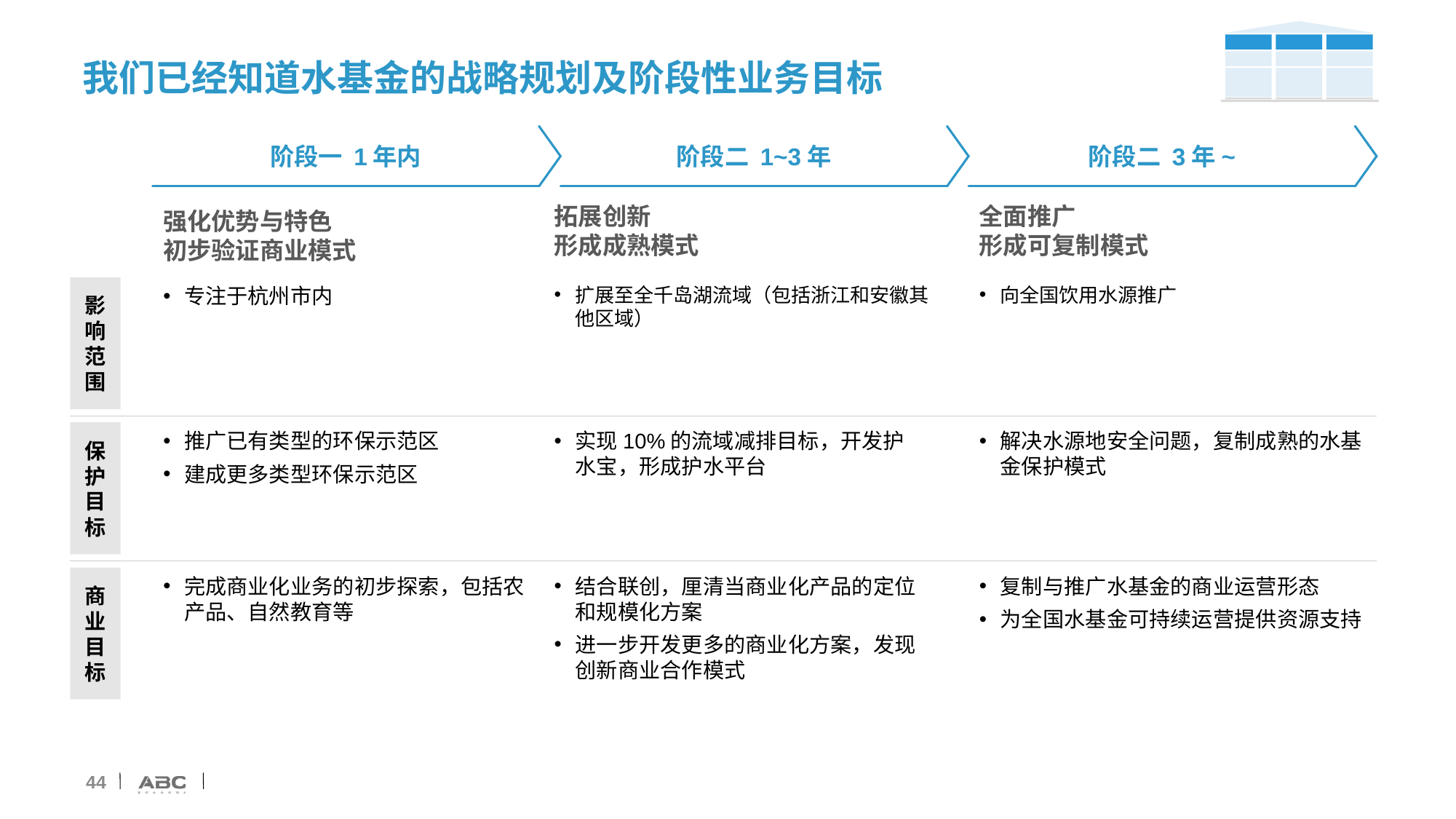

# 我们已经知道水基金的战略规划及阶段性业务目标
阶段一 1年内

阶段二 1~3年

阶段二 3年~

全面推广
形成可复制模式
拓展创新
形成成熟模式
强化优势与特色
初步验证商业模式
影响范围
专注于杭州市内
扩展至全千岛湖流域（包括浙江和安徽其他区域）
向全国饮用水源推广
保护目标
推广已有类型的环保示范区
建成更多类型环保示范区
实现10%的流域减排目标，开发护水宝，形成护水平台
解决水源地安全问题，复制成熟的水基金保护模式
商业目标
完成商业化业务的初步探索，包括农产品、自然教育等
结合联创，厘清当商业化产品的定位和规模化方案
进一步开发更多的商业化方案，发现创新商业合作模式
复制与推广水基金的商业运营形态
为全国水基金可持续运营提供资源支持

44